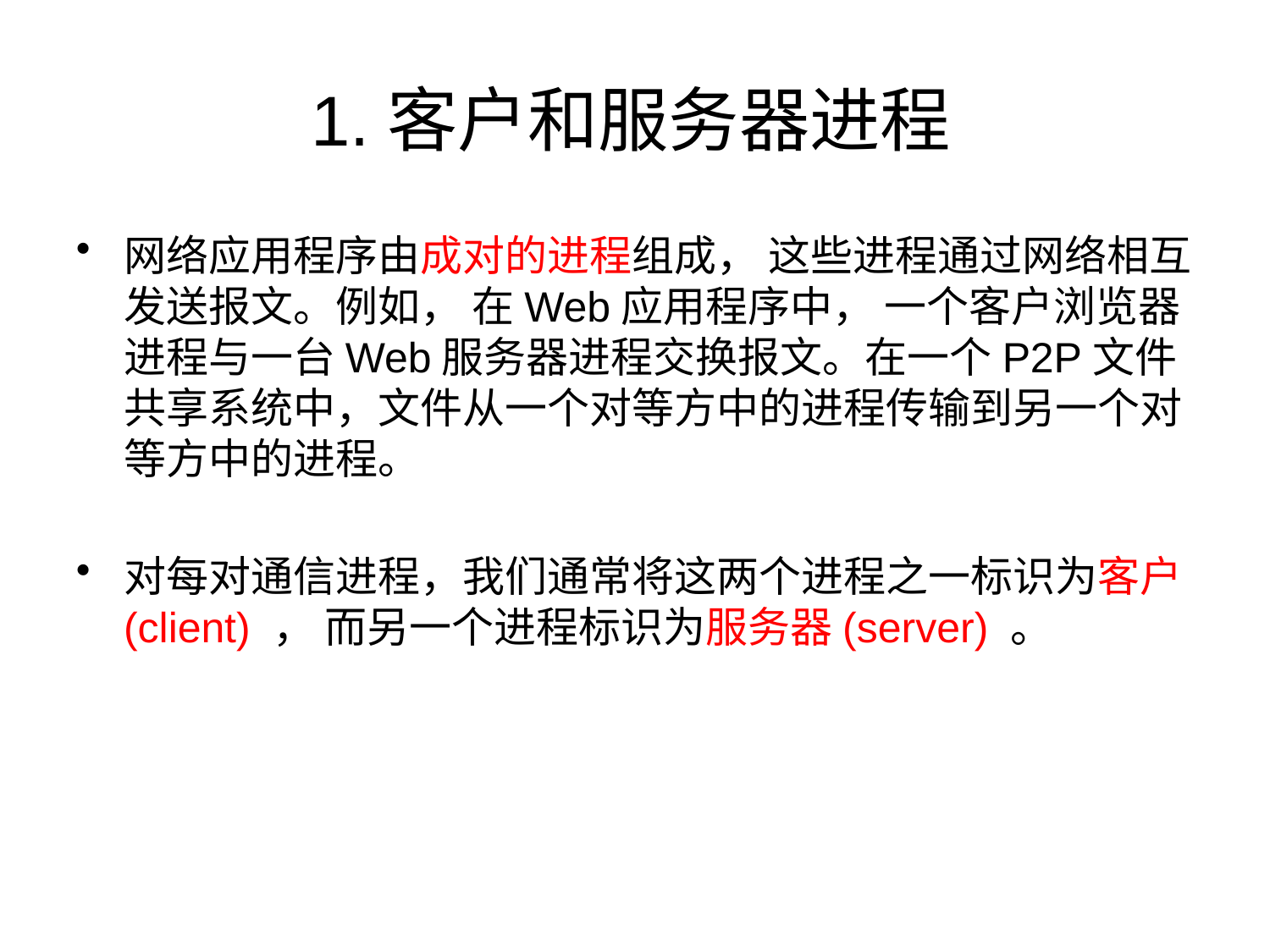

# 1.客户和服务器进程
网络应用程序由成对的进程组成， 这些进程通过网络相互发送报文。例如， 在Web应用程序中， 一个客户浏览器进程与一台Web服务器进程交换报文。在一个P2P文件共享系统中，文件从一个对等方中的进程传输到另一个对等方中的进程。

对每对通信进程，我们通常将这两个进程之一标识为客户(client) ， 而另一个进程标识为服务器(server) 。